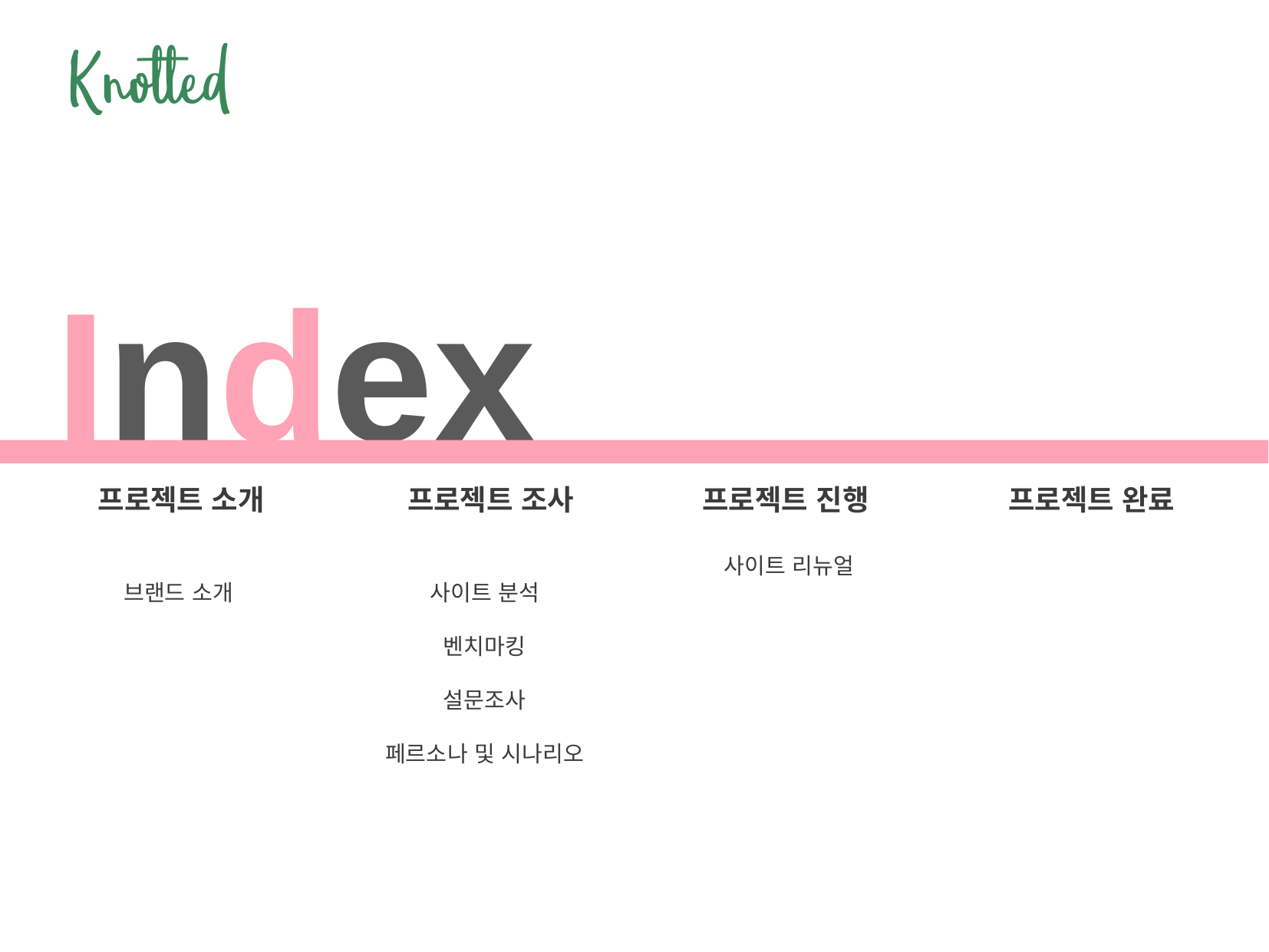

프로젝트 소개
 프로젝트 조사
프로젝트 진행
프로젝트 완료
브랜드 소개
사이트 분석
벤치마킹
설문조사
페르소나 및 시나리오
사이트 리뉴얼